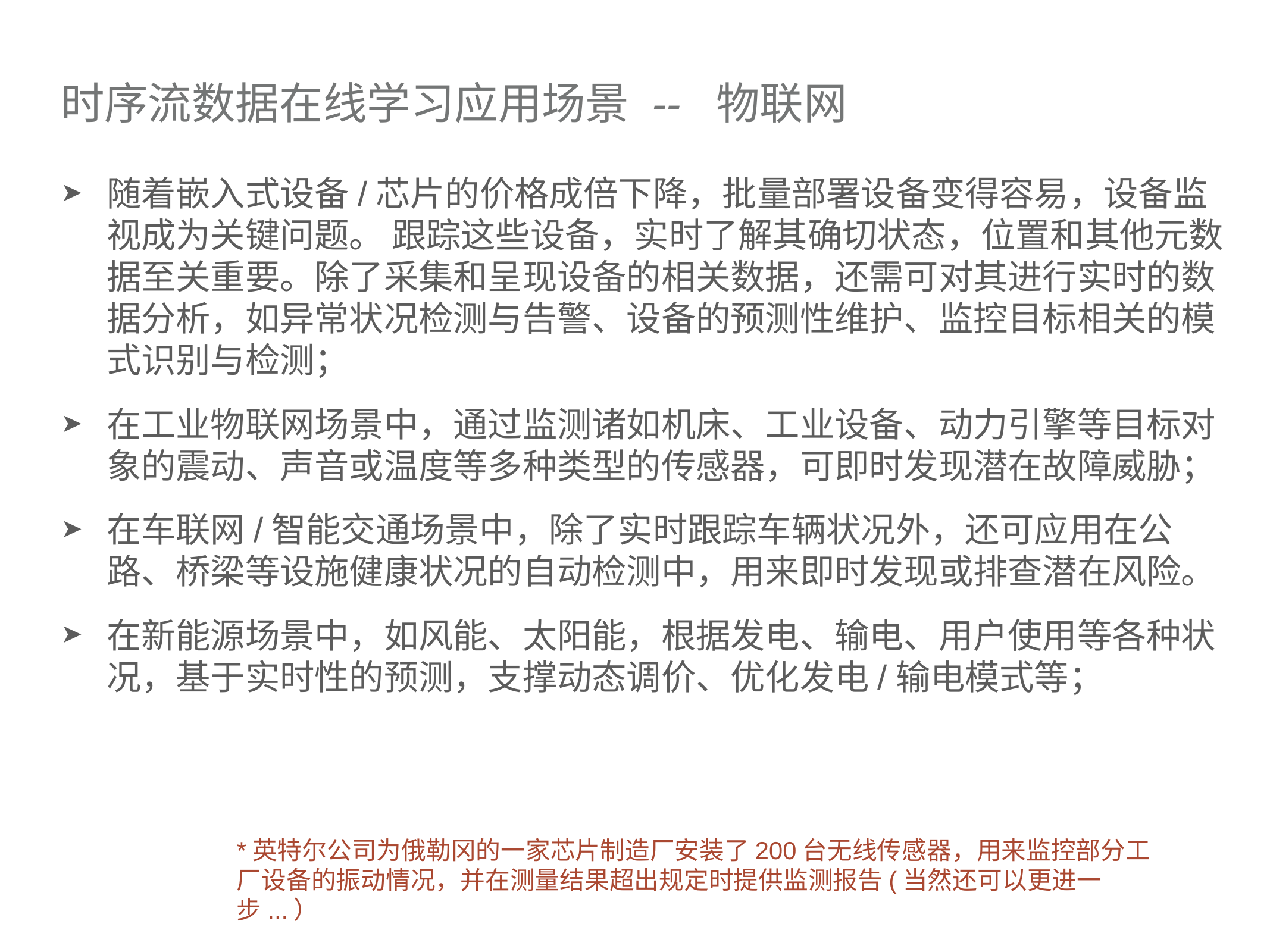

26
# 时序流数据在线学习应用场景 --  物联网

随着嵌入式设备/芯片的价格成倍下降，批量部署设备变得容易，设备监视成为关键问题。 跟踪这些设备，实时了解其确切状态，位置和其他元数据至关重要。除了采集和呈现设备的相关数据，还需可对其进行实时的数据分析，如异常状况检测与告警、设备的预测性维护、监控目标相关的模式识别与检测；
在工业物联网场景中，通过监测诸如机床、工业设备、动力引擎等目标对象的震动、声音或温度等多种类型的传感器，可即时发现潜在故障威胁；
在车联网/智能交通场景中，除了实时跟踪车辆状况外，还可应用在公路、桥梁等设施健康状况的自动检测中，用来即时发现或排查潜在风险。
在新能源场景中，如风能、太阳能，根据发电、输电、用户使用等各种状况，基于实时性的预测，支撑动态调价、优化发电/输电模式等；
*英特尔公司为俄勒冈的一家芯片制造厂安装了200台无线传感器，用来监控部分工厂设备的振动情况，并在测量结果超出规定时提供监测报告(当然还可以更进一步...）